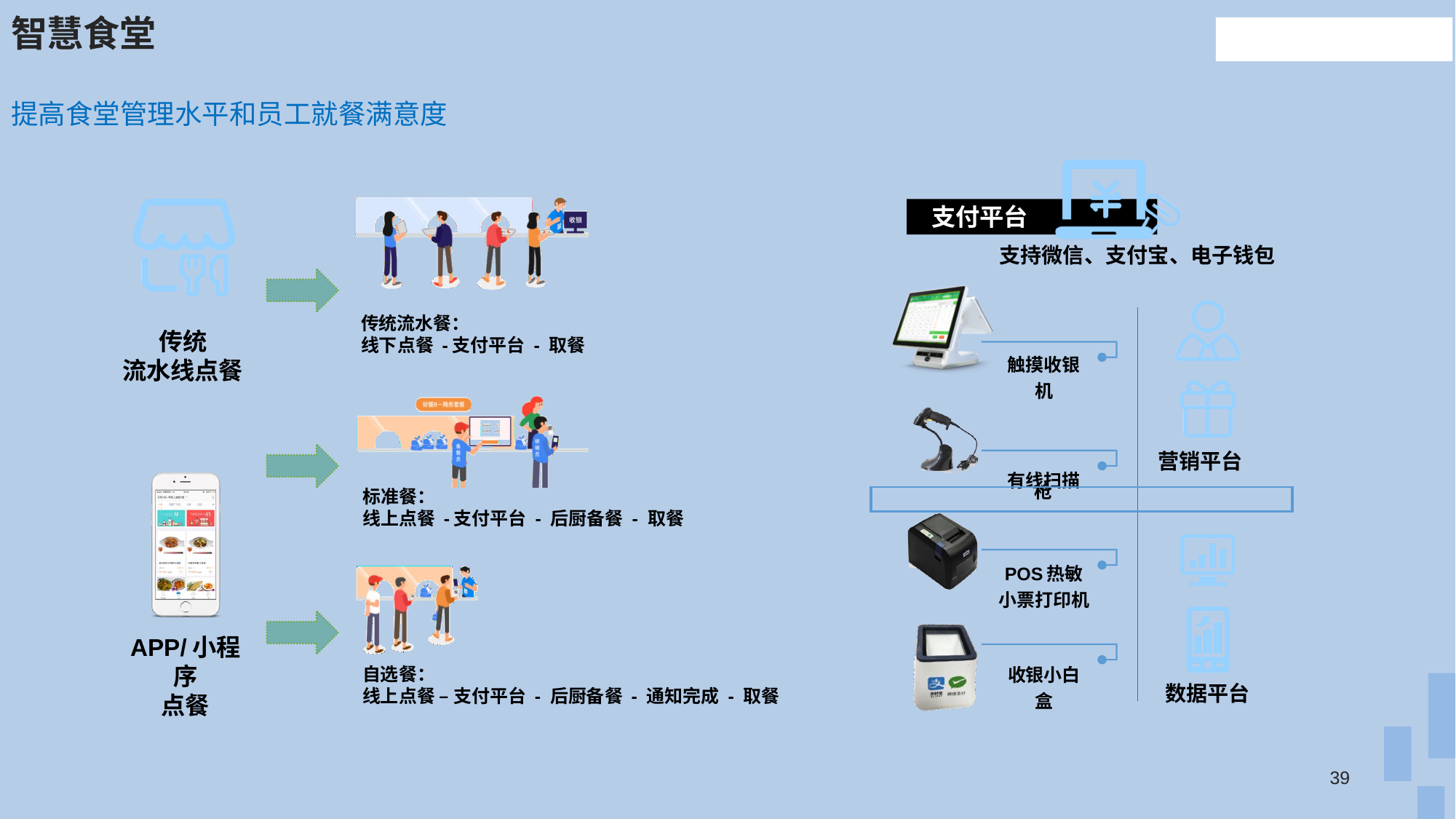

# 智慧食堂

提高食堂管理水平和员工就餐满意度

   支付平台
支持微信、支付宝、电子钱包

| 触摸收银 机 有线扫描 | 营销平台 |
| --- | --- |
| 枪 |  |
| POS热敏 小票打印机 收银小白盒 |  |
传统流水餐：
线下点餐 -支付平台 - 取餐
传统
流水线点餐

标准餐：
线上点餐 -支付平台 - 后厨备餐 - 取餐

APP/小程 序
点餐

自选餐：
线上点餐 – 支付平台 - 后厨备餐 - 通知完成 - 取餐
数据平台
39